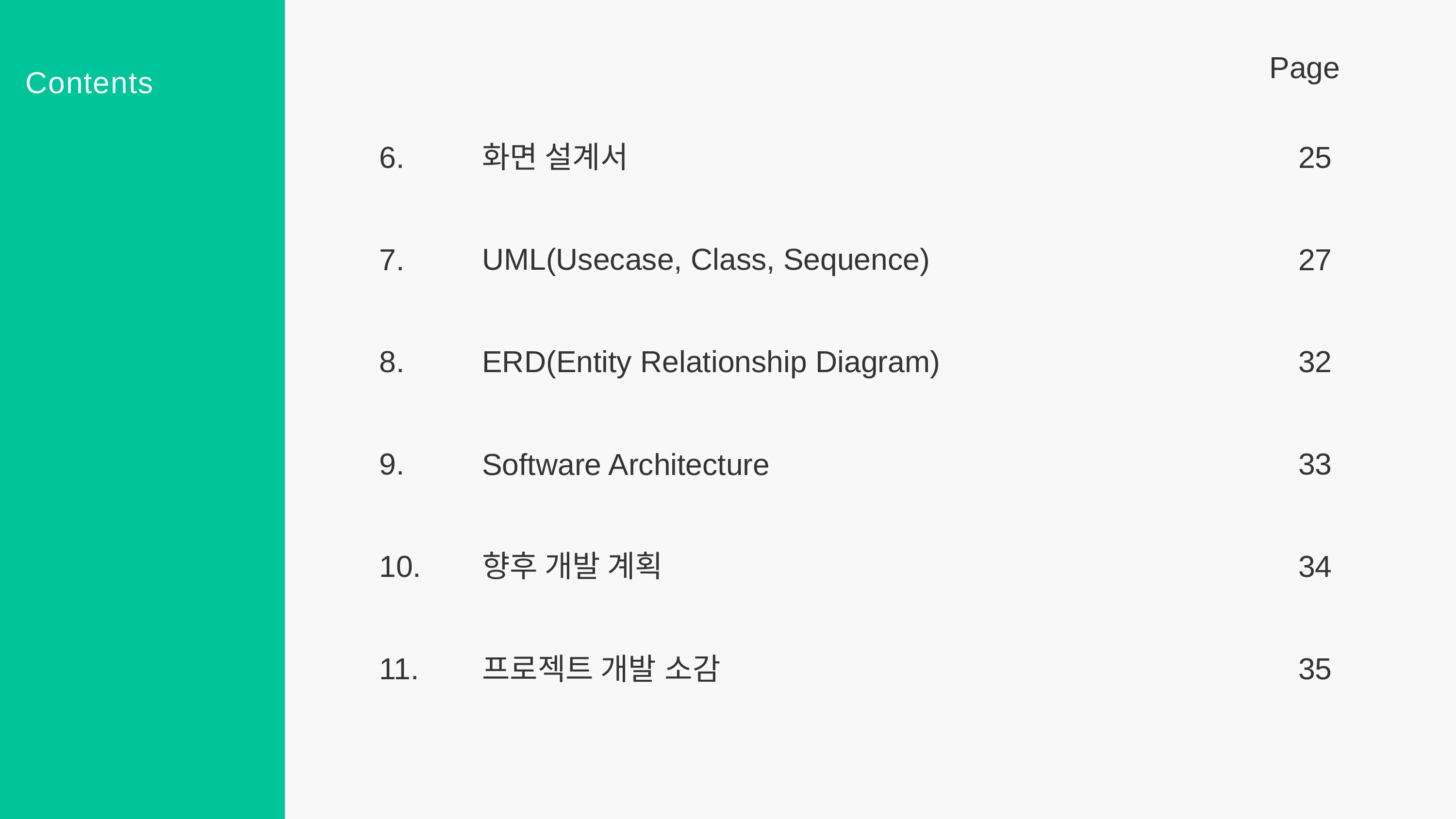

Page
Contents
6.
화면 설계서
25
UML(Usecase, Class, Sequence)
7.
27
8.
ERD(Entity Relationship Diagram)
32
9.
33
Software Architecture
10.
향후 개발 계획
34
11.
35
프로젝트 개발 소감